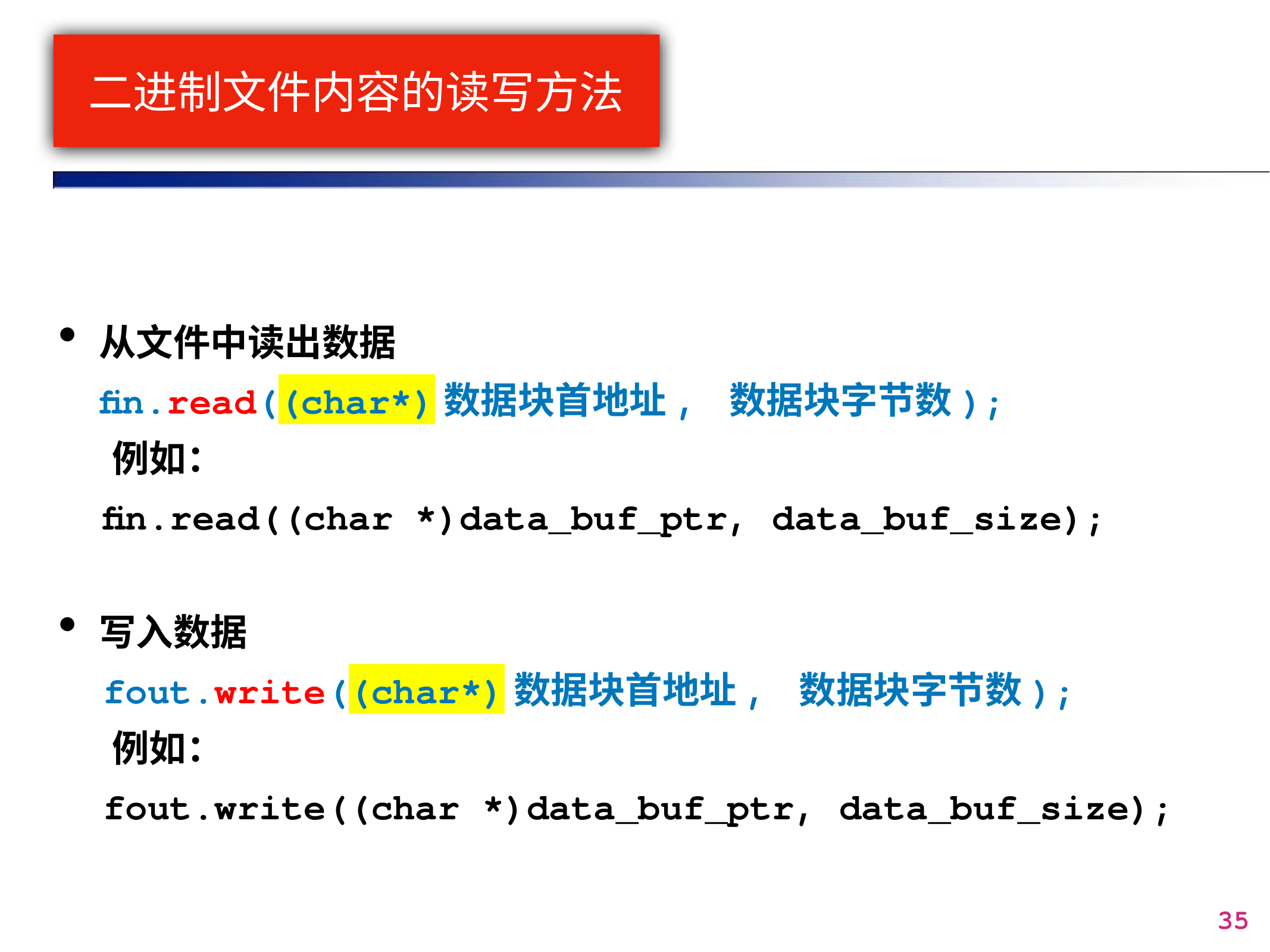

# 二进制文件内容的读写方法
从文件中读出数据
    fin.read((char*)数据块首地址, 数据块字节数);
  例如：
  fin.read((char *)data_buf_ptr, data_buf_size);

写入数据
  fout.write((char*)数据块首地址, 数据块字节数);
  例如：
  fout.write((char *)data_buf_ptr, data_buf_size);
35